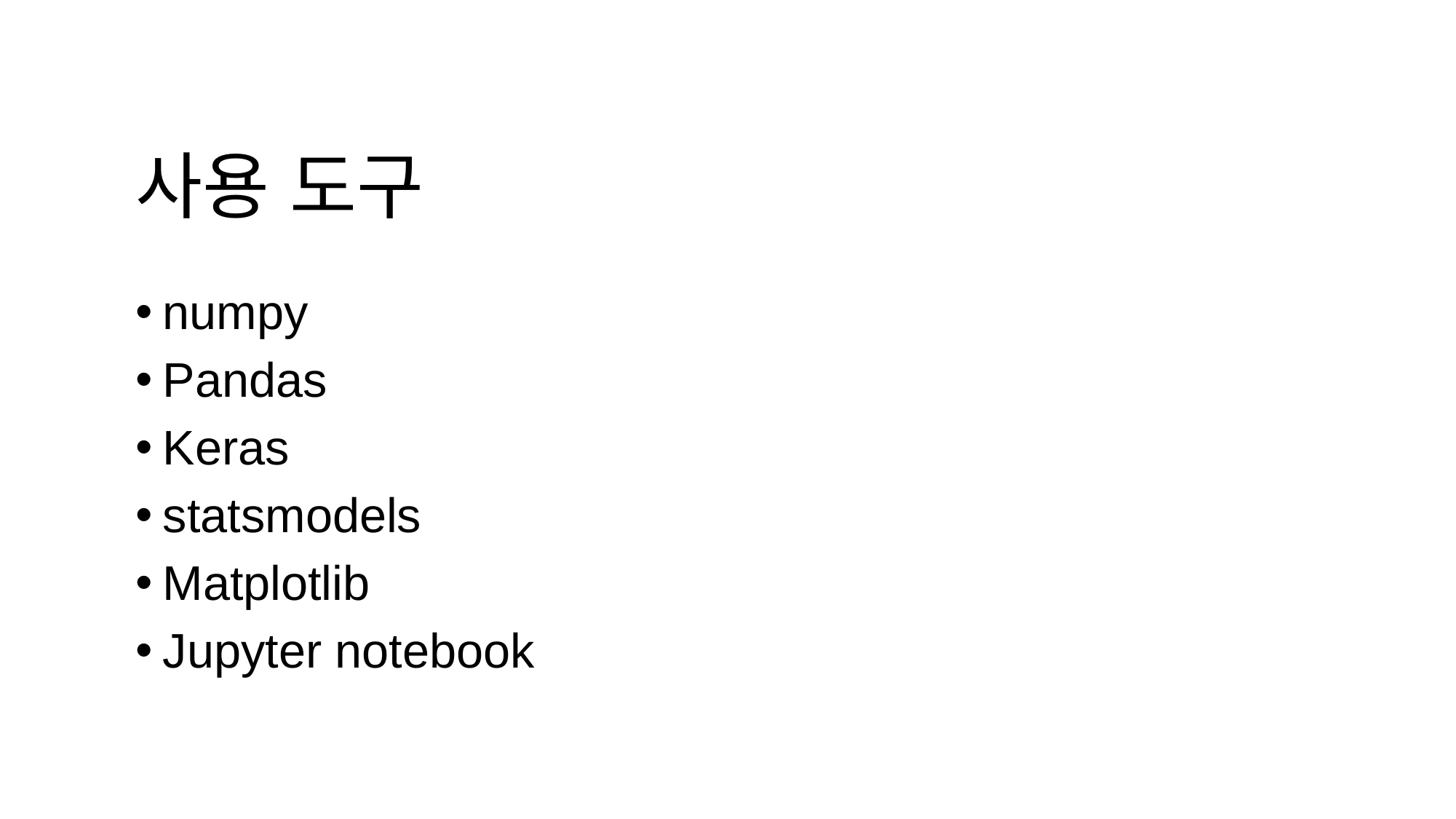

# 사용 도구
numpy
Pandas
Keras
statsmodels
Matplotlib
Jupyter notebook